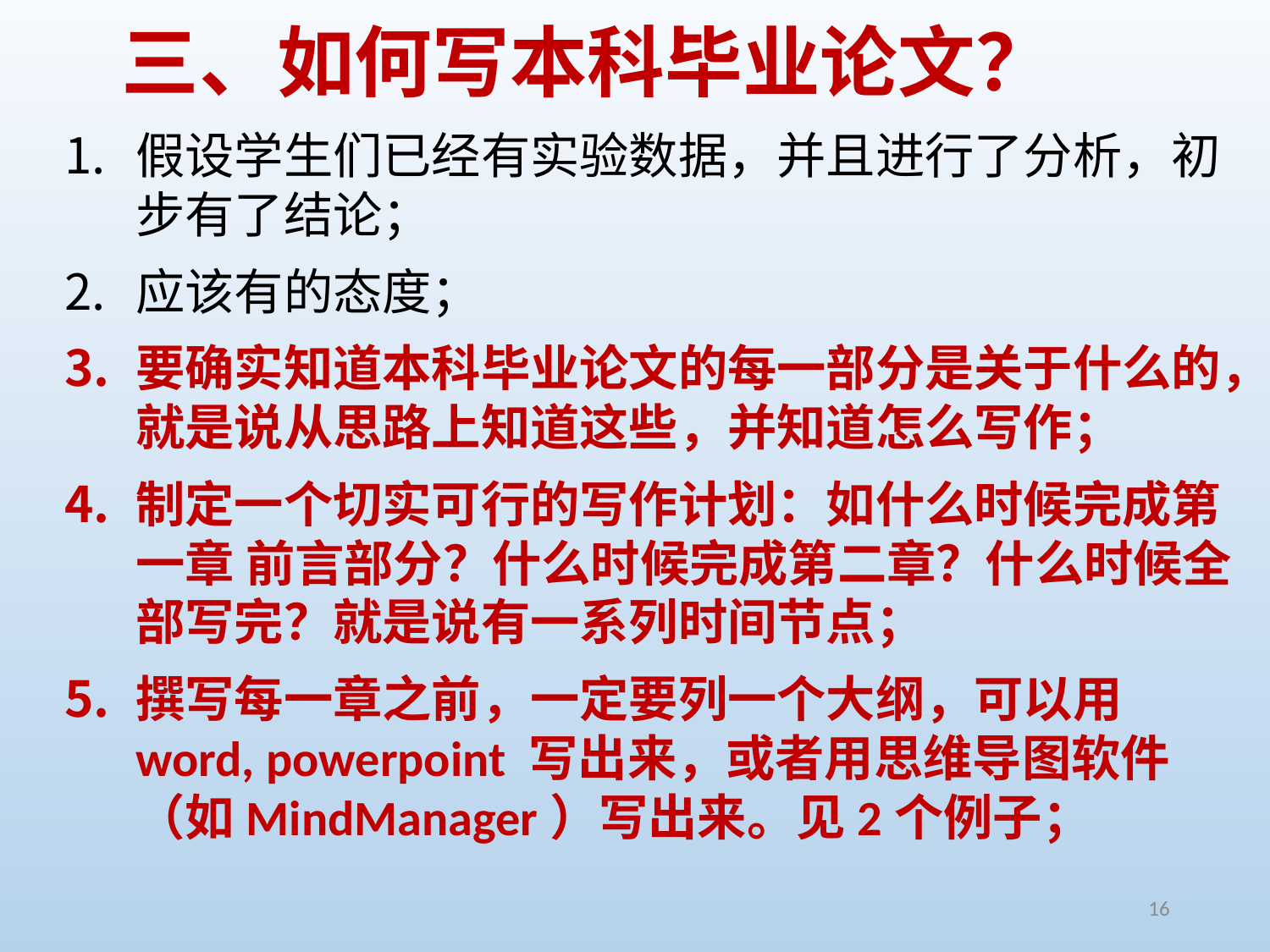

# 三、如何写本科毕业论文？
假设学生们已经有实验数据，并且进行了分析，初步有了结论；
应该有的态度；
要确实知道本科毕业论文的每一部分是关于什么的，就是说从思路上知道这些，并知道怎么写作；
制定一个切实可行的写作计划：如什么时候完成第一章 前言部分？什么时候完成第二章？什么时候全部写完？就是说有一系列时间节点；
撰写每一章之前，一定要列一个大纲，可以用word, powerpoint 写出来，或者用思维导图软件（如MindManager）写出来。见2个例子；

16